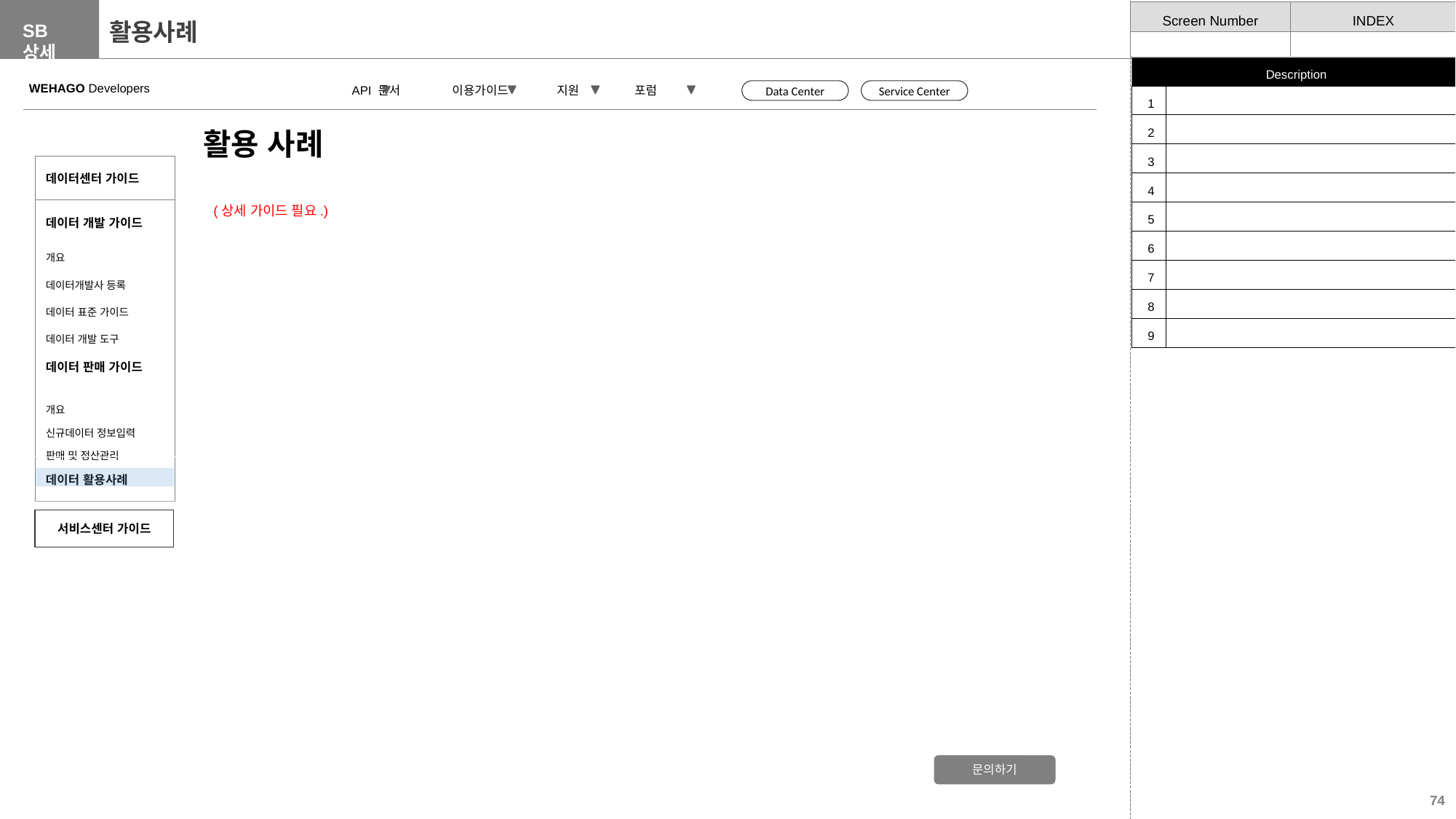

# 활용사례
| Description |  |
| --- | --- |
| 1 |  |
| 2 |  |
| 3 |  |
| 4 |  |
| 5 |  |
| 6 |  |
| 7 |  |
| 8 |  |
| 9 |  |
WEHAGO Developers
   API 문서               이용가이드              지원                포럼
Data Center
Service Center

활용 사례
| 데이터센터 가이드 |
| --- |
| 데이터 개발 가이드 |
| 개요 데이터개발사 등록 데이터 표준 가이드 데이터 개발 도구 |
| 데이터 판매 가이드 |
| 개요 신규데이터 정보입력 판매 및 정산관리 |
| 데이터 활용사례 |
(상세 가이드 필요.)

서비스센터 가이드
문의하기